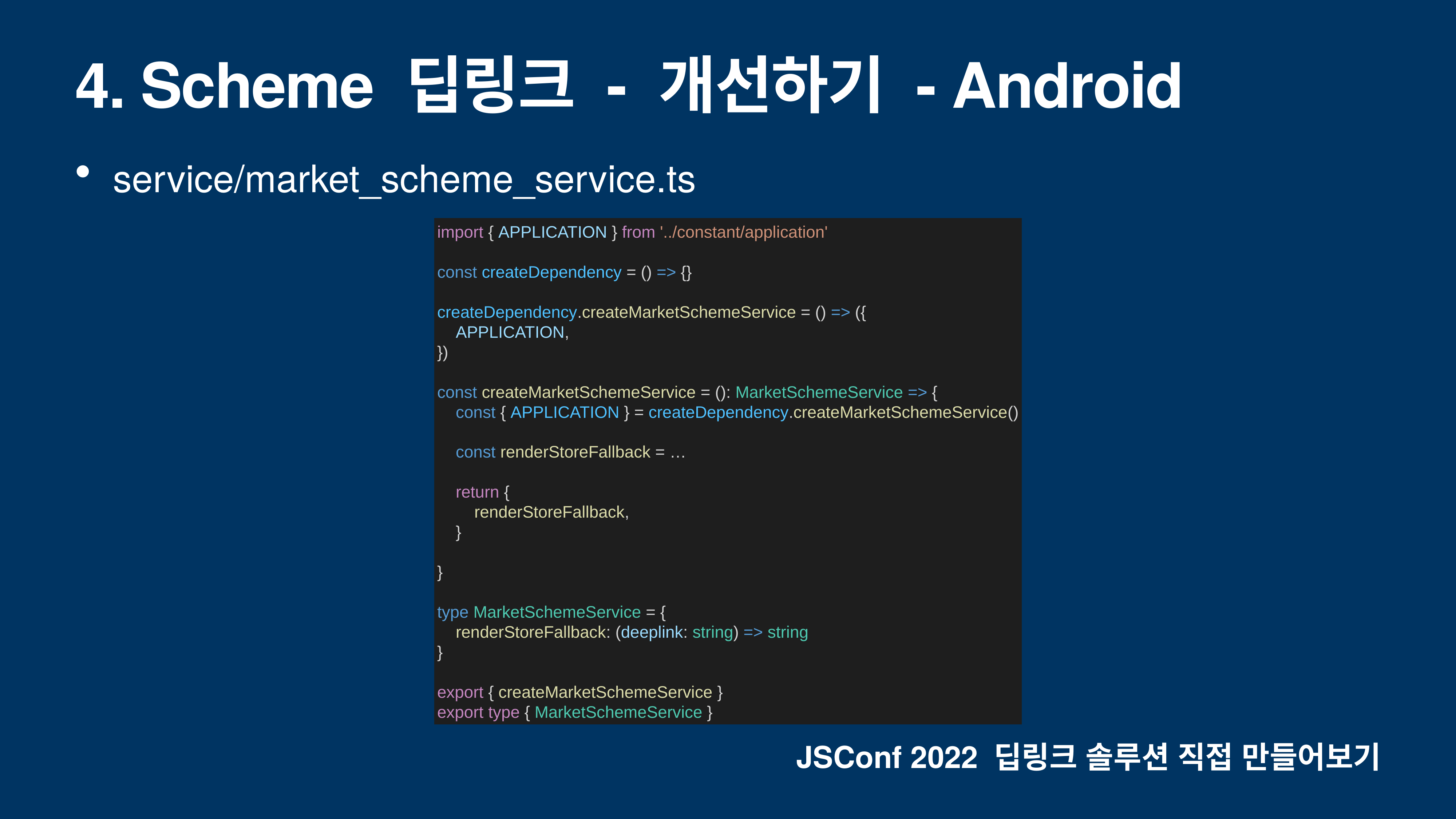

# 4. Scheme 딥링크 - 개선하기 - Android
service/market_scheme_service.ts
import { APPLICATION } from '../constant/application'

const createDependency = () => {}

createDependency.createMarketSchemeService = () => ({
    APPLICATION,
})

const createMarketSchemeService = (): MarketSchemeService => {
    const { APPLICATION } = createDependency.createMarketSchemeService()

    const renderStoreFallback = …

    return {
        renderStoreFallback,
    }

}

type MarketSchemeService = {
    renderStoreFallback: (deeplink: string) => string
}

export { createMarketSchemeService }
export type { MarketSchemeService }
JSConf 2022 딥링크 솔루션 직접 만들어보기